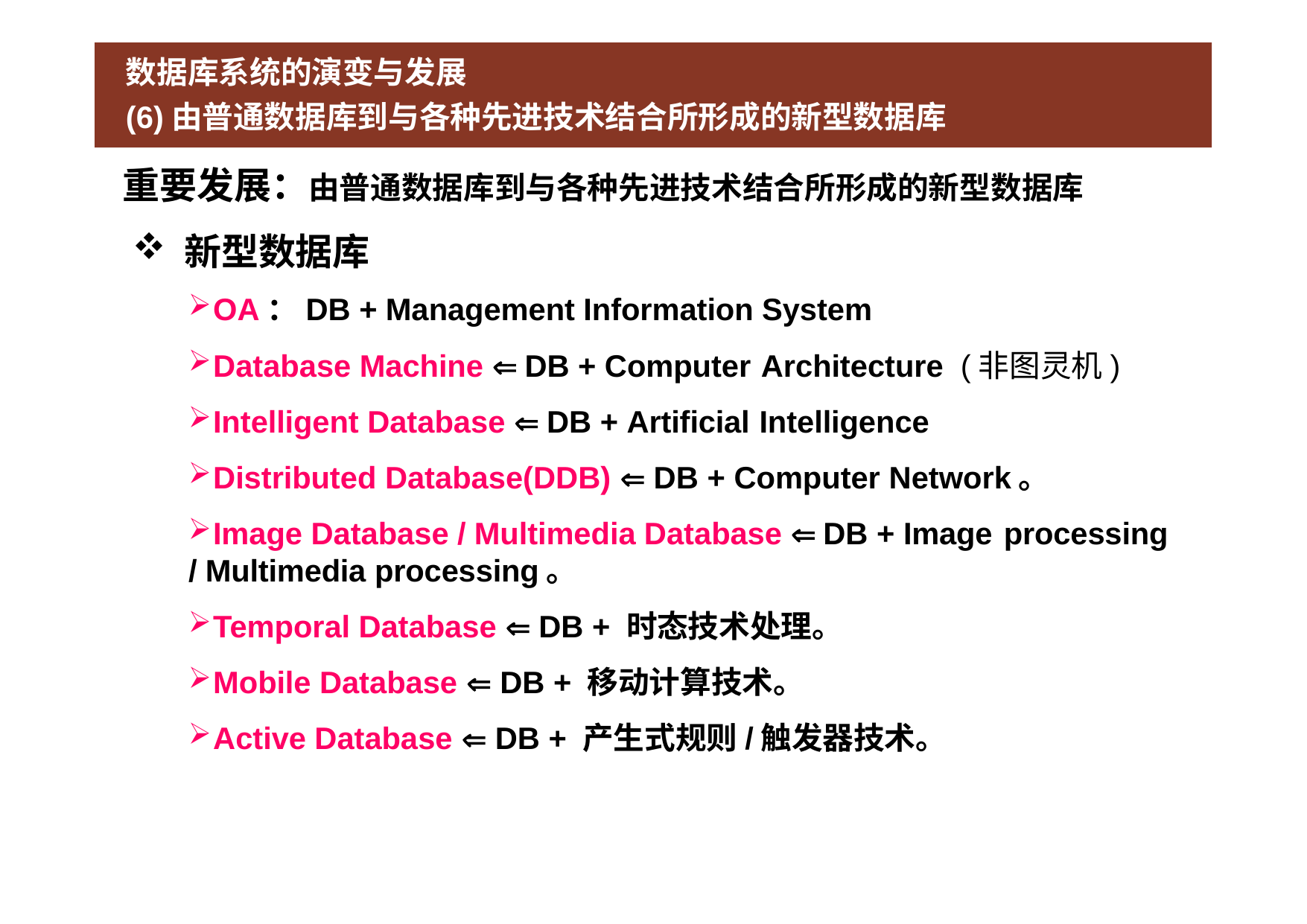

# 数据库系统的演变与发展
(6)由普通数据库到与各种先进技术结合所形成的新型数据库
重要发展：由普通数据库到与各种先进技术结合所形成的新型数据库
新型数据库
OA：DB + Management Information System
Database Machine ⇐ DB + Computer Architecture  (非图灵机)
Intelligent Database ⇐ DB + Artificial Intelligence
Distributed Database(DDB) ⇐ DB + Computer Network。
Image Database / Multimedia Database ⇐ DB + Image processing
/ Multimedia processing。
Temporal Database ⇐ DB + 时态技术处理。
Mobile Database ⇐ DB + 移动计算技术。
Active Database ⇐ DB + 产生式规则/触发器技术。